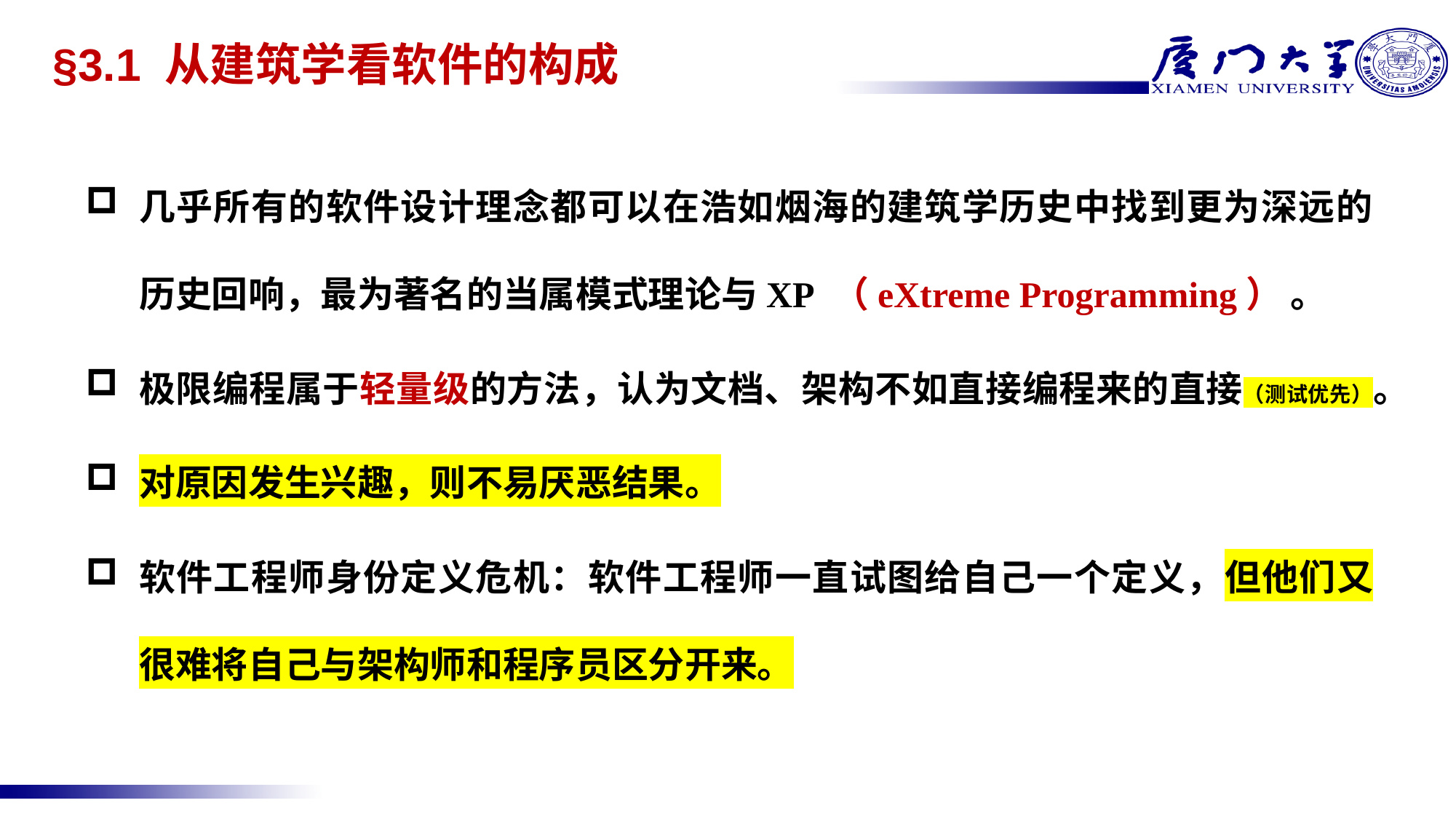

# §3.1 从建筑学看软件的构成
几乎所有的软件设计理念都可以在浩如烟海的建筑学历史中找到更为深远的历史回响，最为著名的当属模式理论与XP （eXtreme Programming） 。
极限编程属于轻量级的方法，认为文档、架构不如直接编程来的直接（测试优先）。
对原因发生兴趣，则不易厌恶结果。
软件工程师身份定义危机：软件工程师一直试图给自己一个定义，但他们又很难将自己与架构师和程序员区分开来。